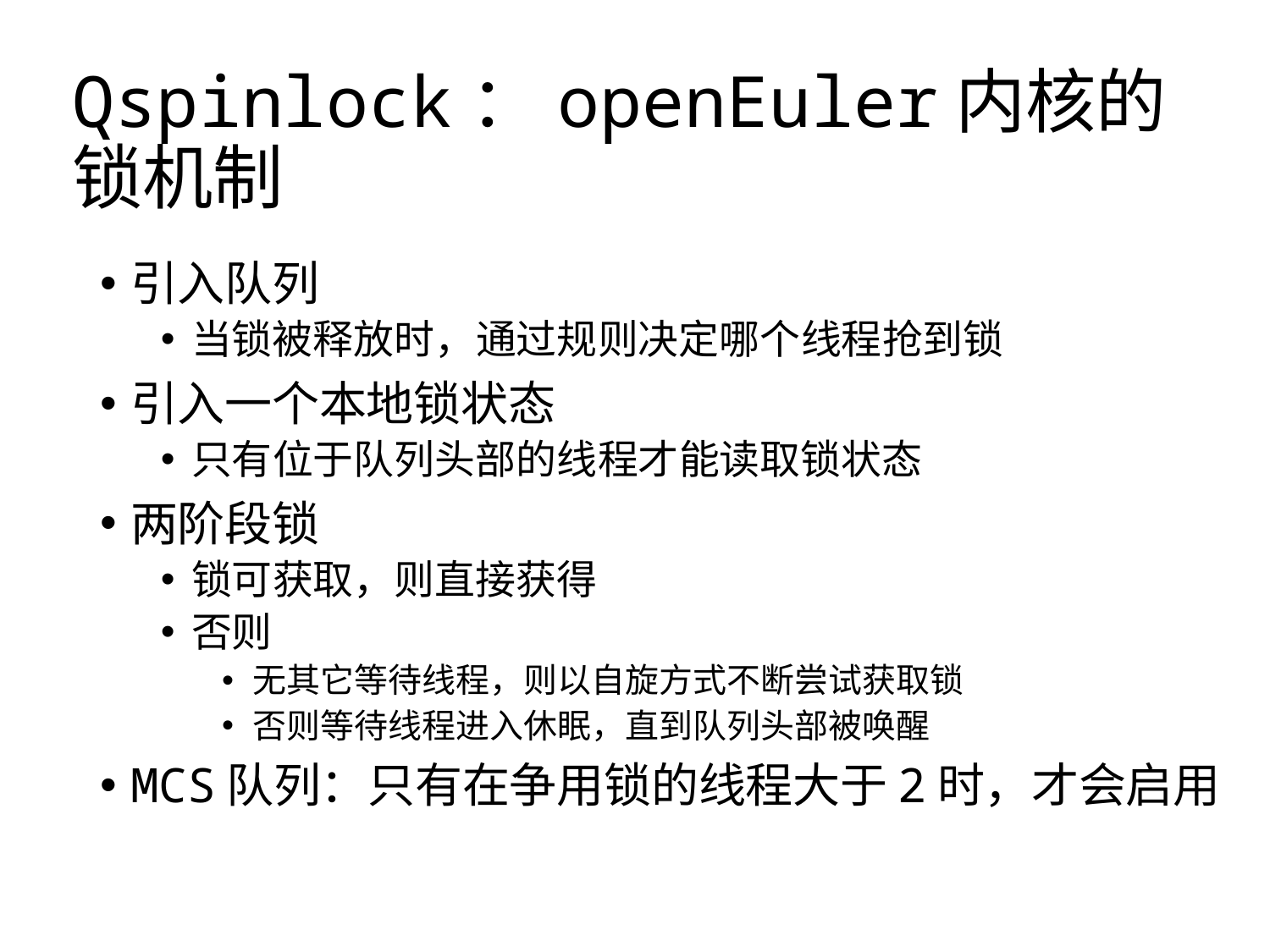

# Qspinlock：openEuler内核的锁机制
引入队列
当锁被释放时，通过规则决定哪个线程抢到锁
引入一个本地锁状态
只有位于队列头部的线程才能读取锁状态
两阶段锁
锁可获取，则直接获得
否则
无其它等待线程，则以自旋方式不断尝试获取锁
否则等待线程进入休眠，直到队列头部被唤醒
MCS队列：只有在争用锁的线程大于2时，才会启用